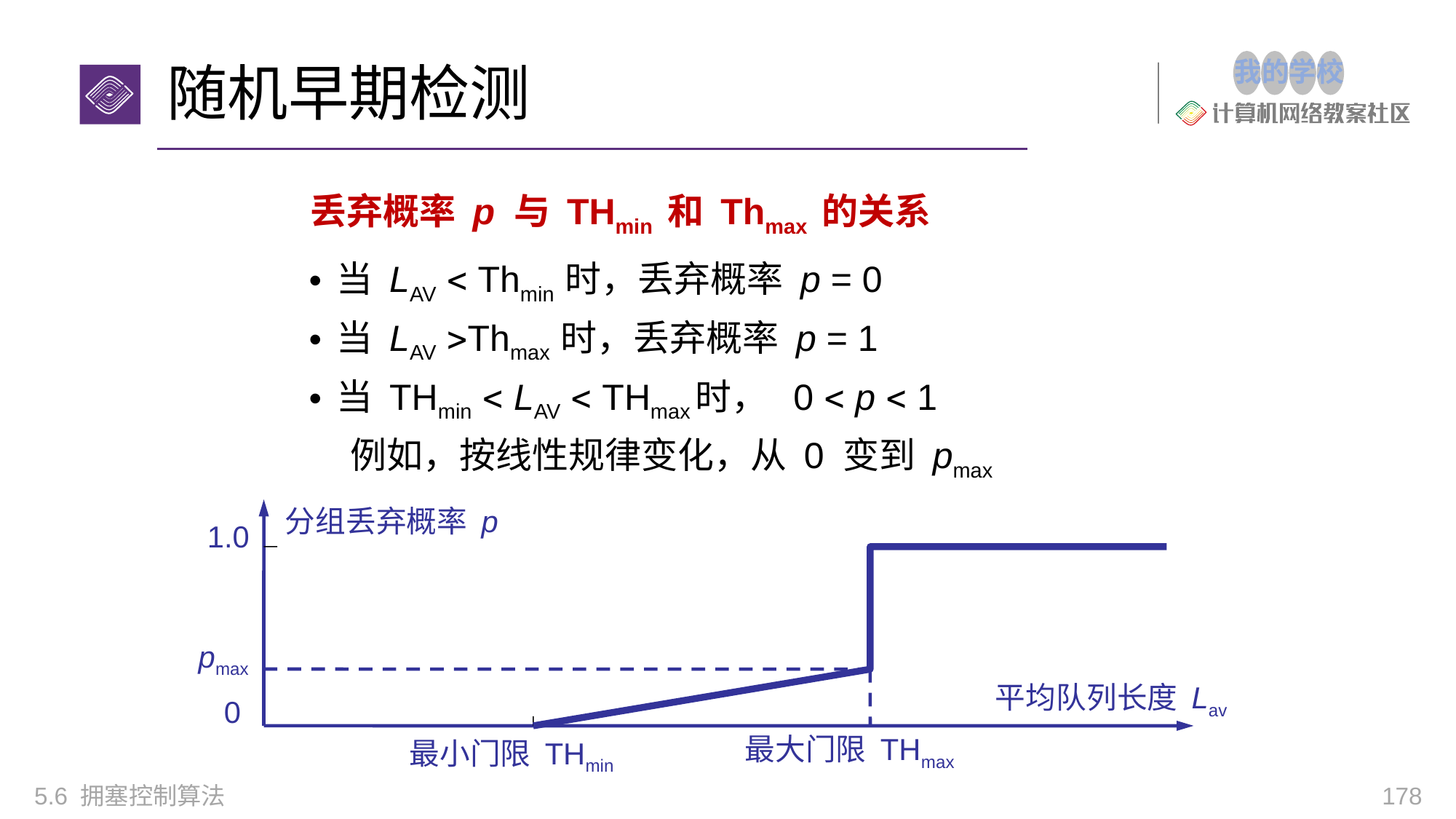

# 随机早期检测
丢弃概率 p 与 THmin 和 Thmax 的关系
当 LAV < Thmin 时，丢弃概率 p = 0
当 LAV >Thmax 时，丢弃概率 p = 1
当 THmin < LAV < THmax时，  0 < p < 1
    例如，按线性规律变化，从 0 变到 pmax
分组丢弃概率 p
1.0

pmax

平均队列长度 Lav
0

最大门限 THmax

最小门限 THmin
5.6 拥塞控制算法
178